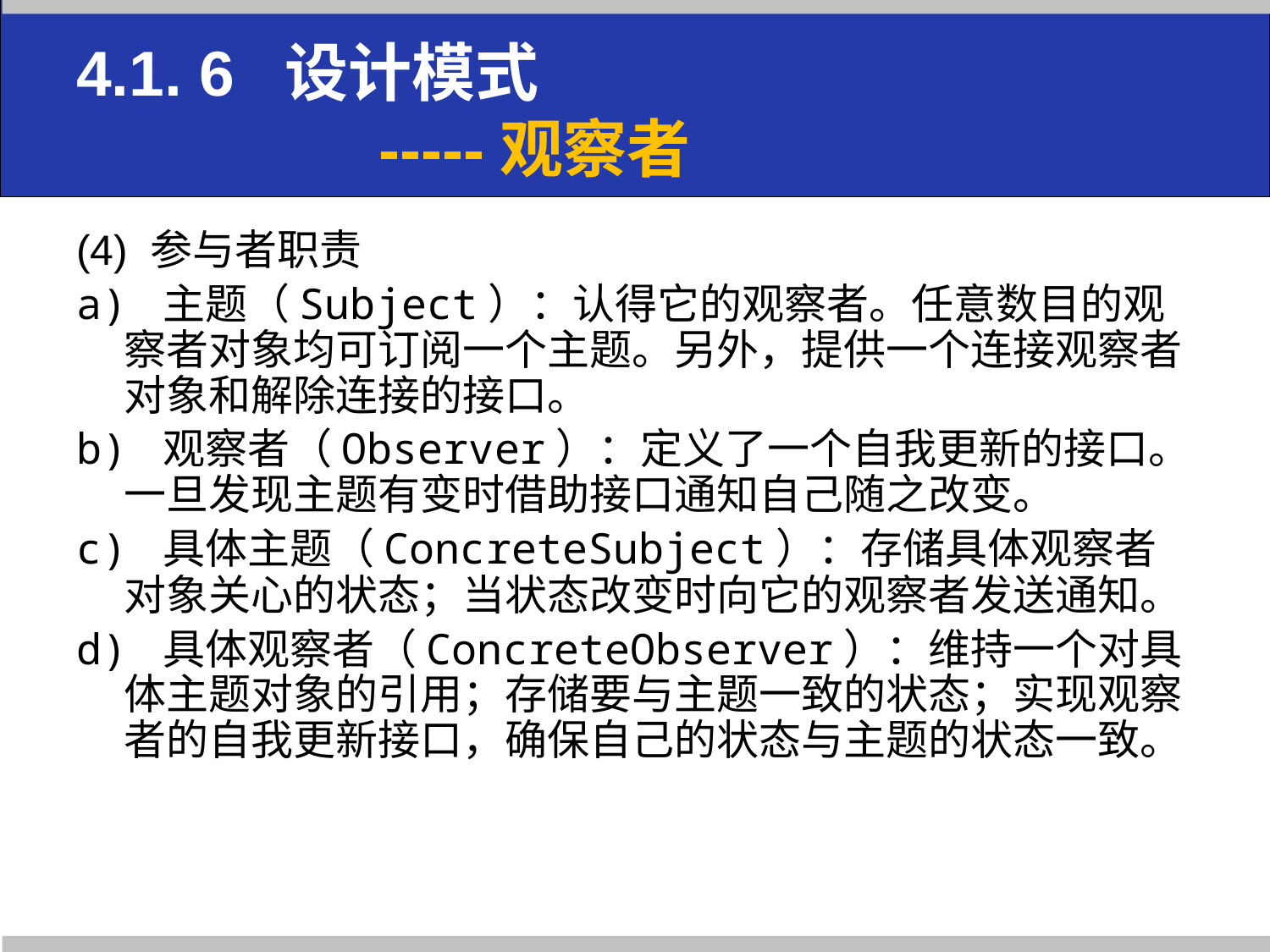

# 4.1. 6  设计模式 -----观察者
(4) 参与者职责
a) 主题（Subject）：认得它的观察者。任意数目的观察者对象均可订阅一个主题。另外，提供一个连接观察者对象和解除连接的接口。
b) 观察者（Observer）：定义了一个自我更新的接口。一旦发现主题有变时借助接口通知自己随之改变。
c) 具体主题（ConcreteSubject）：存储具体观察者对象关心的状态；当状态改变时向它的观察者发送通知。
d) 具体观察者（ConcreteObserver）：维持一个对具体主题对象的引用；存储要与主题一致的状态；实现观察者的自我更新接口，确保自己的状态与主题的状态一致。
504